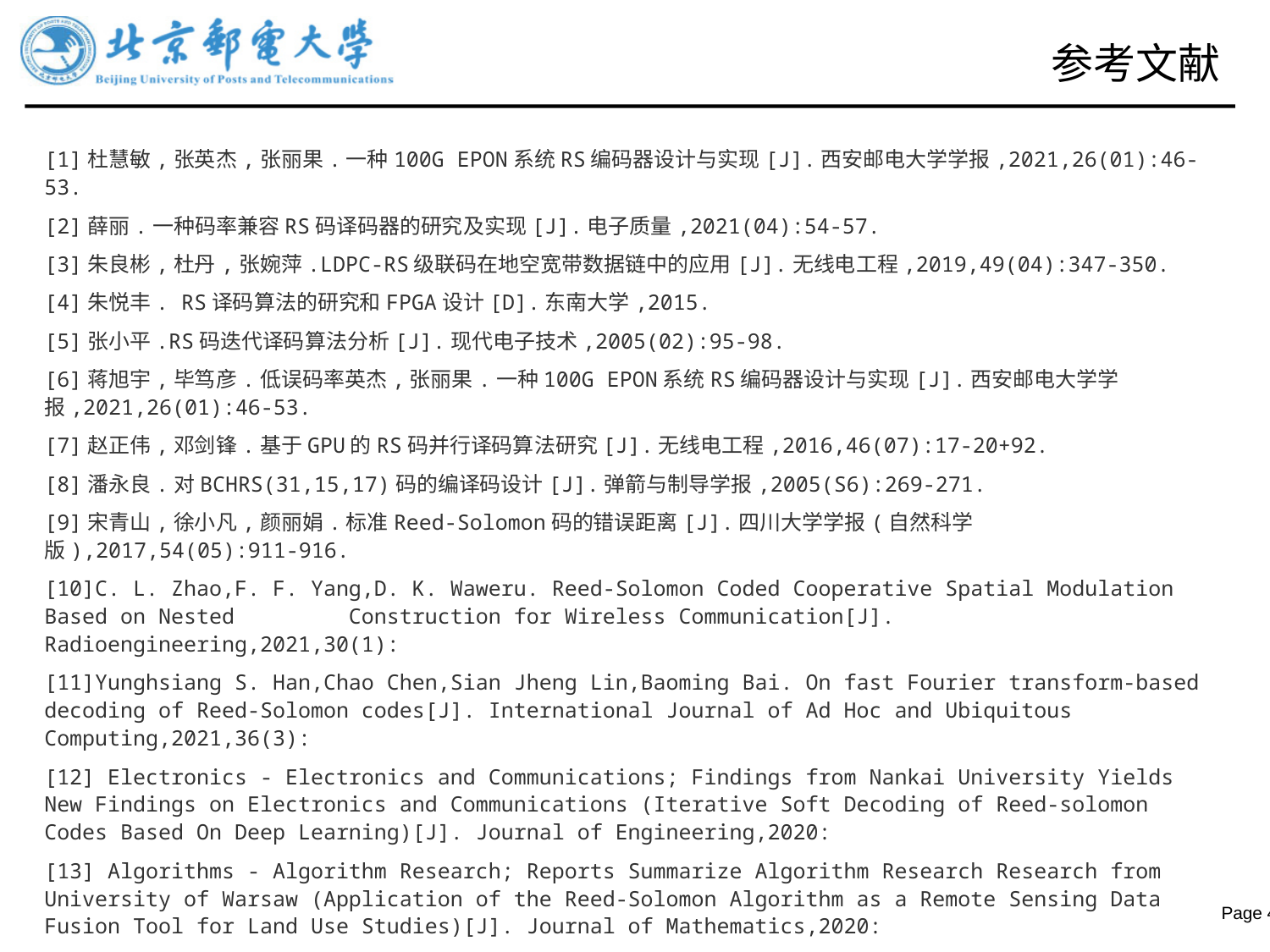

# 参考文献
[1]杜慧敏,张英杰,张丽果.一种100G EPON系统RS编码器设计与实现[J].西安邮电大学学报,2021,26(01):46-53.
[2]薛丽.一种码率兼容RS码译码器的研究及实现[J].电子质量,2021(04):54-57.
[3]朱良彬,杜丹,张婉萍.LDPC-RS级联码在地空宽带数据链中的应用[J].无线电工程,2019,49(04):347-350.
[4]朱悦丰. RS译码算法的研究和FPGA设计[D].东南大学,2015.
[5]张小平.RS码迭代译码算法分析[J].现代电子技术,2005(02):95-98.
[6]蒋旭宇,毕笃彦.低误码率英杰,张丽果.一种100G EPON系统RS编码器设计与实现[J].西安邮电大学学报,2021,26(01):46-53.
[7]赵正伟,邓剑锋.基于GPU的RS码并行译码算法研究[J].无线电工程,2016,46(07):17-20+92.
[8]潘永良.对BCHRS(31,15,17)码的编译码设计[J].弹箭与制导学报,2005(S6):269-271.
[9]宋青山,徐小凡,颜丽娟.标准Reed-Solomon码的错误距离[J].四川大学学报(自然科学版),2017,54(05):911-916.
[10]C. L. Zhao,F. F. Yang,D. K. Waweru. Reed-Solomon Coded Cooperative Spatial Modulation Based on Nested         Construction for Wireless Communication[J]. Radioengineering,2021,30(1):
[11]Yunghsiang S. Han,Chao Chen,Sian Jheng Lin,Baoming Bai. On fast Fourier transform-based decoding of Reed-Solomon codes[J]. International Journal of Ad Hoc and Ubiquitous Computing,2021,36(3):
[12] Electronics - Electronics and Communications; Findings from Nankai University Yields New Findings on Electronics and Communications (Iterative Soft Decoding of Reed-solomon Codes Based On Deep Learning)[J]. Journal of Engineering,2020:
[13] Algorithms - Algorithm Research; Reports Summarize Algorithm Research Research from University of Warsaw (Application of the Reed-Solomon Algorithm as a Remote Sensing Data Fusion Tool for Land Use Studies)[J]. Journal of Mathematics,2020: